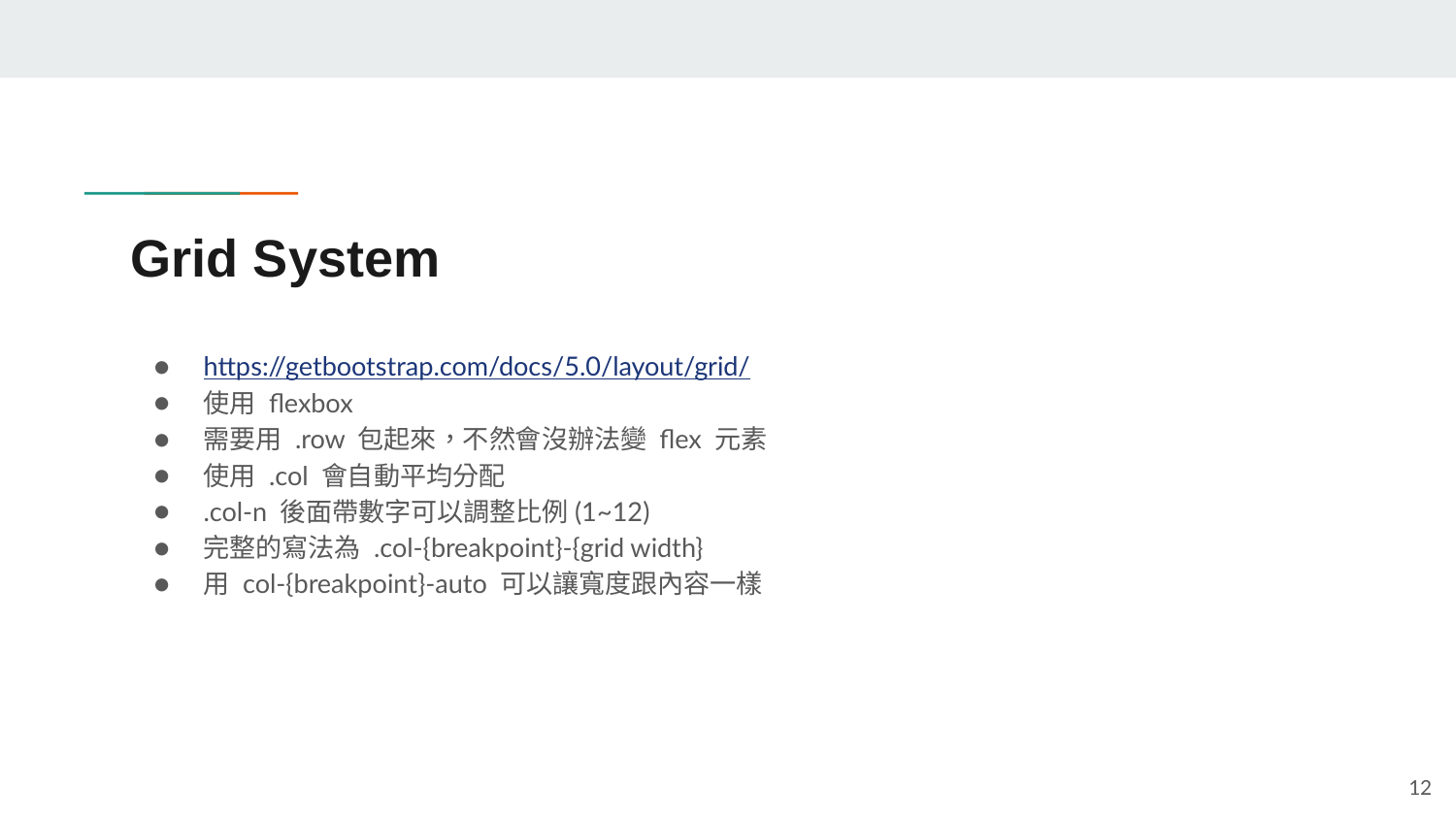

# Grid System
https://getbootstrap.com/docs/5.0/layout/grid/
使用 flexbox
需要用 .row 包起來，不然會沒辦法變 flex 元素
使用 .col 會自動平均分配
.col-n 後面帶數字可以調整比例(1~12)
完整的寫法為 .col-{breakpoint}-{grid width}
用 col-{breakpoint}-auto 可以讓寬度跟內容一樣
12